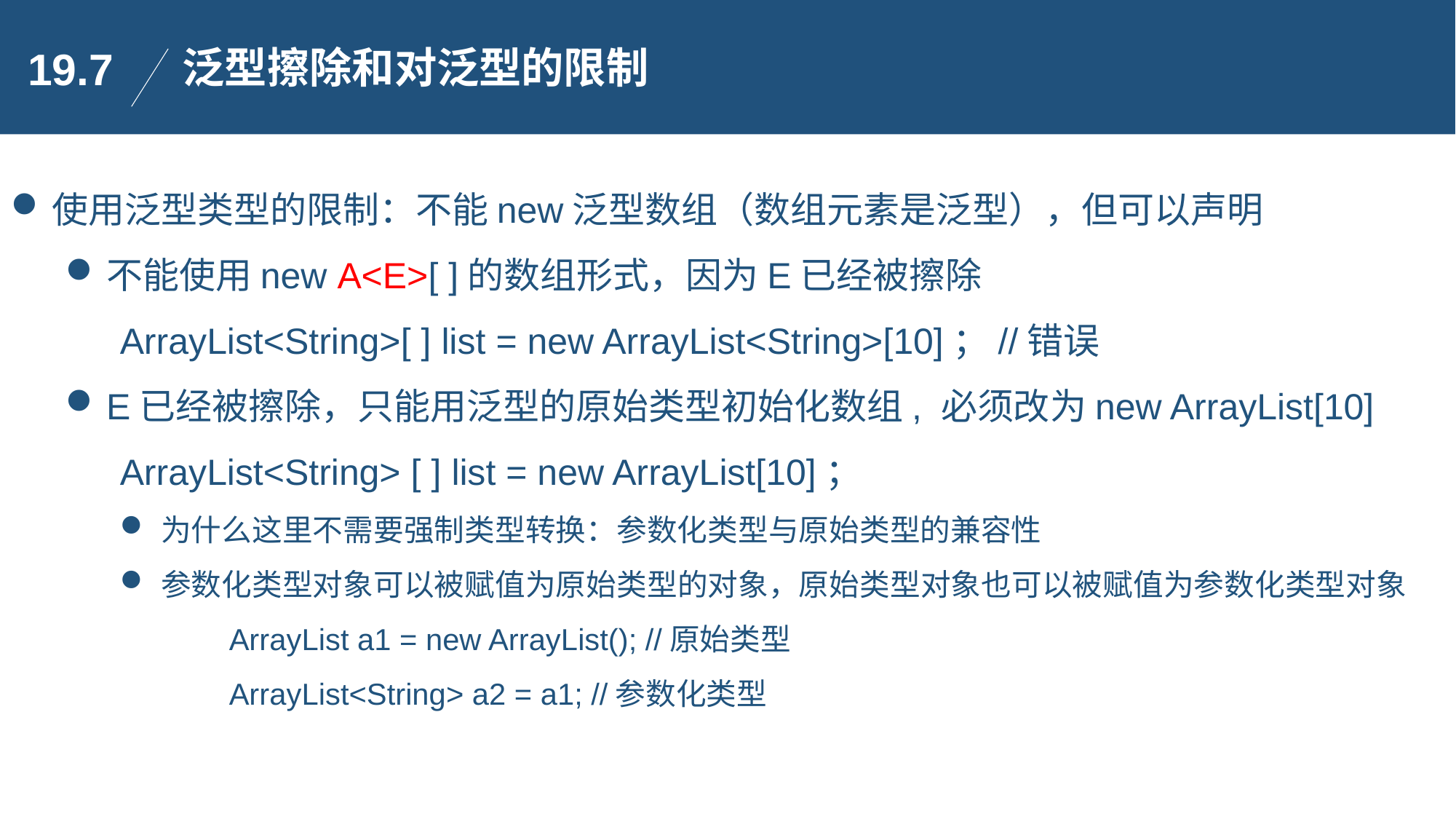

泛型擦除和对泛型的限制
19.7
使用泛型类型的限制：不能new泛型数组（数组元素是泛型），但可以声明
不能使用new A<E>[ ]的数组形式，因为E已经被擦除
ArrayList<String>[ ] list = new ArrayList<String>[10]；//错误
E已经被擦除，只能用泛型的原始类型初始化数组, 必须改为new ArrayList[10]
ArrayList<String> [ ] list = new ArrayList[10]；
为什么这里不需要强制类型转换：参数化类型与原始类型的兼容性
参数化类型对象可以被赋值为原始类型的对象，原始类型对象也可以被赋值为参数化类型对象
	ArrayList a1 = new ArrayList(); //原始类型
	ArrayList<String> a2 = a1; //参数化类型